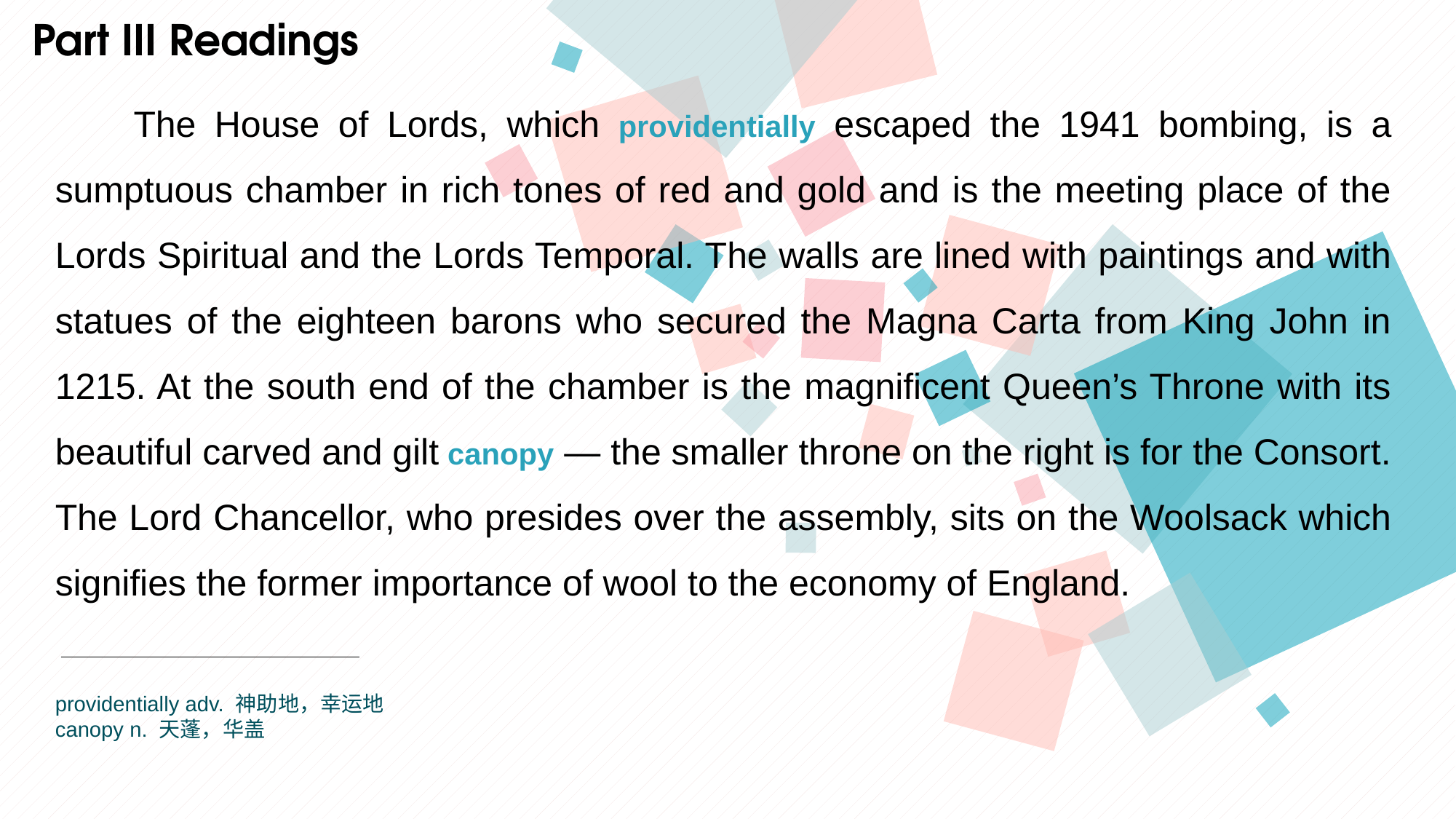

Part III Readings
     The House of Lords, which providentially escaped the 1941 bombing, is a sumptuous chamber in rich tones of red and gold and is the meeting place of the Lords Spiritual and the Lords Temporal. The walls are lined with paintings and with statues of the eighteen barons who secured the Magna Carta from King John in 1215. At the south end of the chamber is the magnificent Queen’s Throne with its beautiful carved and gilt canopy — the smaller throne on the right is for the Consort. The Lord Chancellor, who presides over the assembly, sits on the Woolsack which signifies the former importance of wool to the economy of England.
providentially adv. 神助地，幸运地
canopy n. 天蓬，华盖